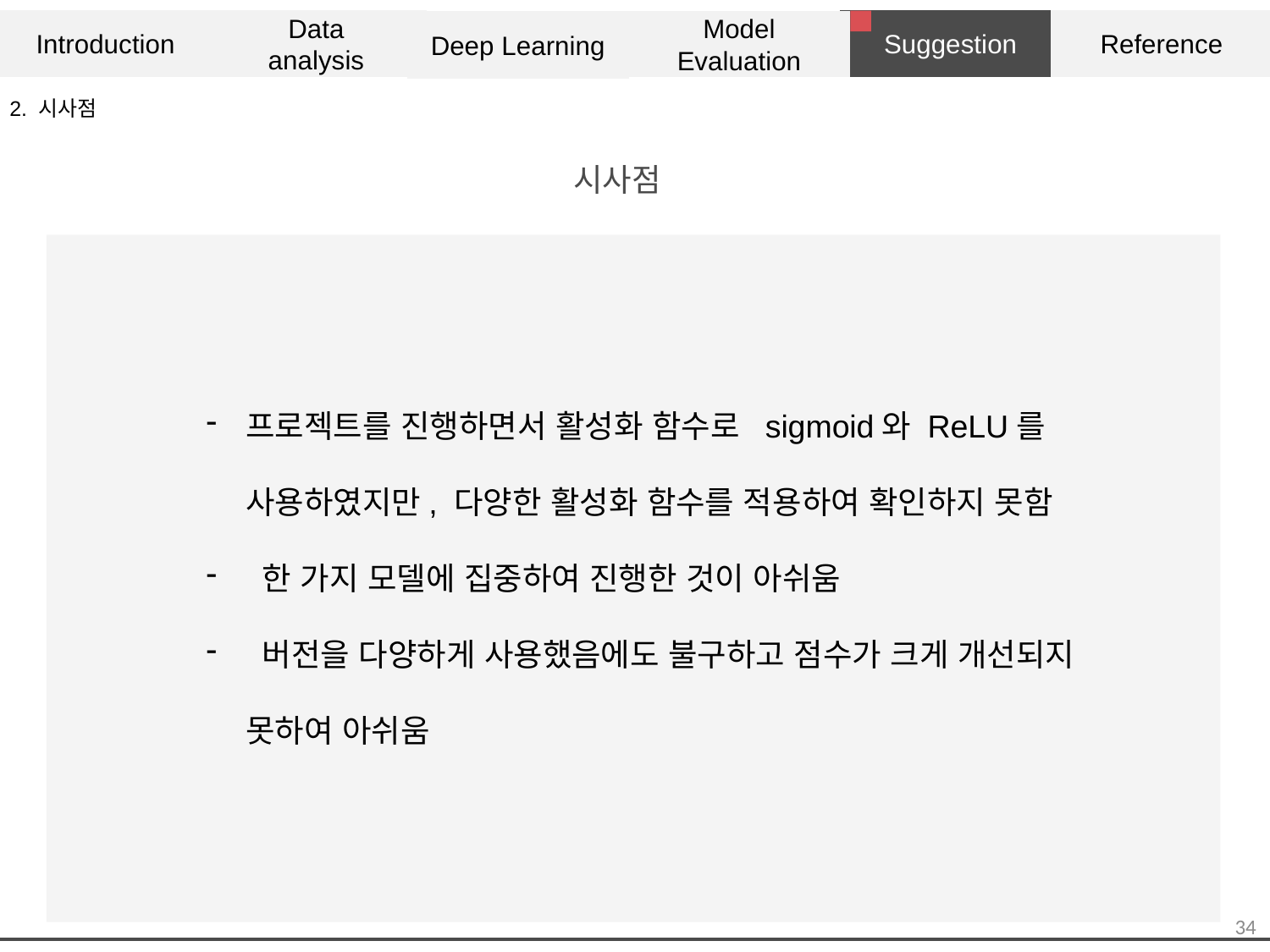

Introduction
Data
analysis
Suggestion
Reference
Model Evaluation
Deep Learning
2. 시사점
시사점

프로젝트를 진행하면서 활성화 함수로  sigmoid와 ReLU를 사용하였지만, 다양한 활성화 함수를 적용하여 확인하지 못함
 한 가지 모델에 집중하여 진행한 것이 아쉬움
 버전을 다양하게 사용했음에도 불구하고 점수가 크게 개선되지 못하여 아쉬움
34